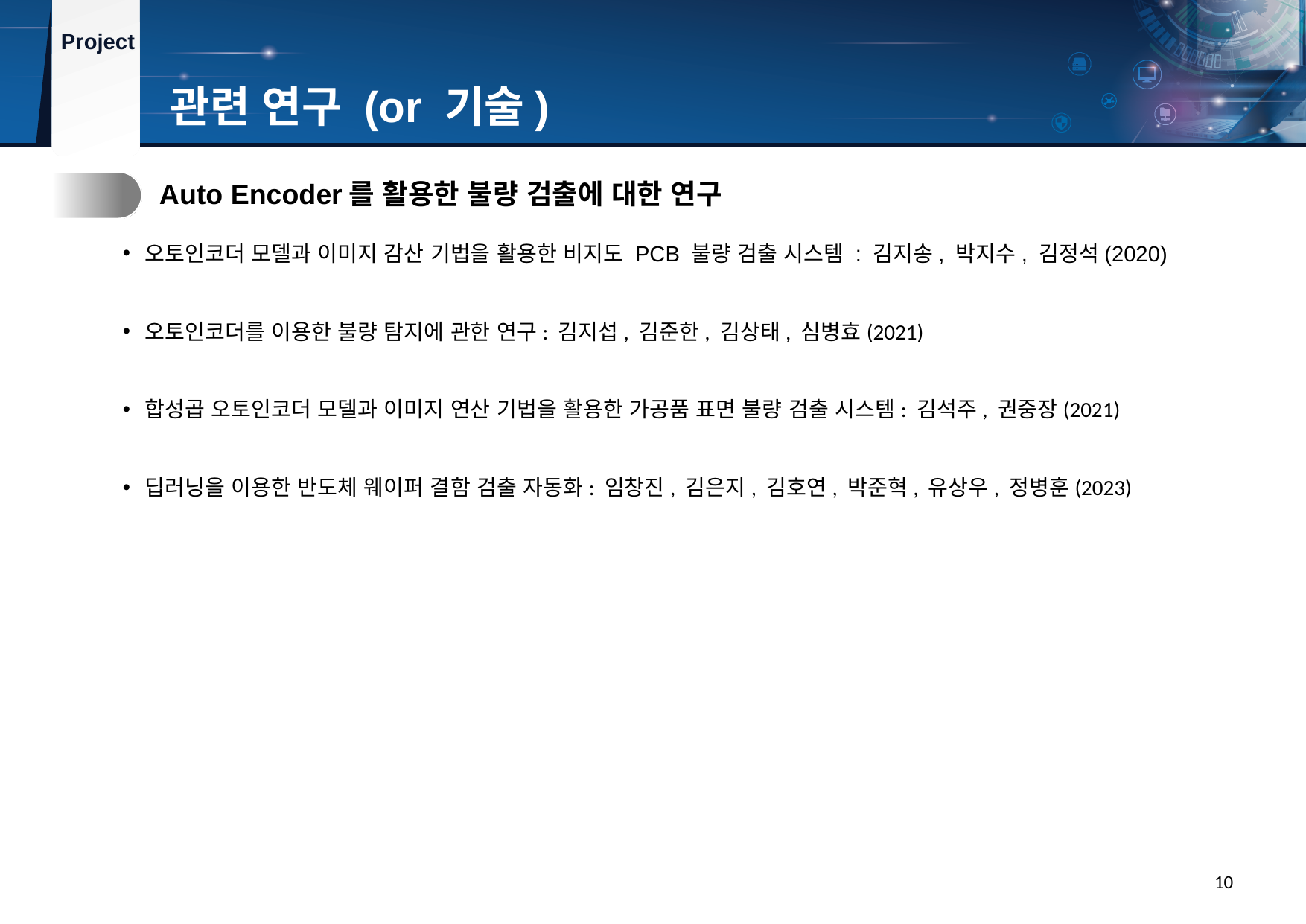

관련 연구 (or 기술)

2.
Auto Encoder를 활용한 불량 검출에 대한 연구
오토인코더 모델과 이미지 감산 기법을 활용한 비지도 PCB 불량 검출 시스템 : 김지송, 박지수, 김정석(2020)

오토인코더를 이용한 불량 탐지에 관한 연구: 김지섭, 김준한, 김상태, 심병효(2021)

합성곱 오토인코더 모델과 이미지 연산 기법을 활용한 가공품 표면 불량 검출 시스템: 김석주, 권중장(2021)

딥러닝을 이용한 반도체 웨이퍼 결함 검출 자동화: 임창진, 김은지, 김호연, 박준혁, 유상우, 정병훈(2023)
10